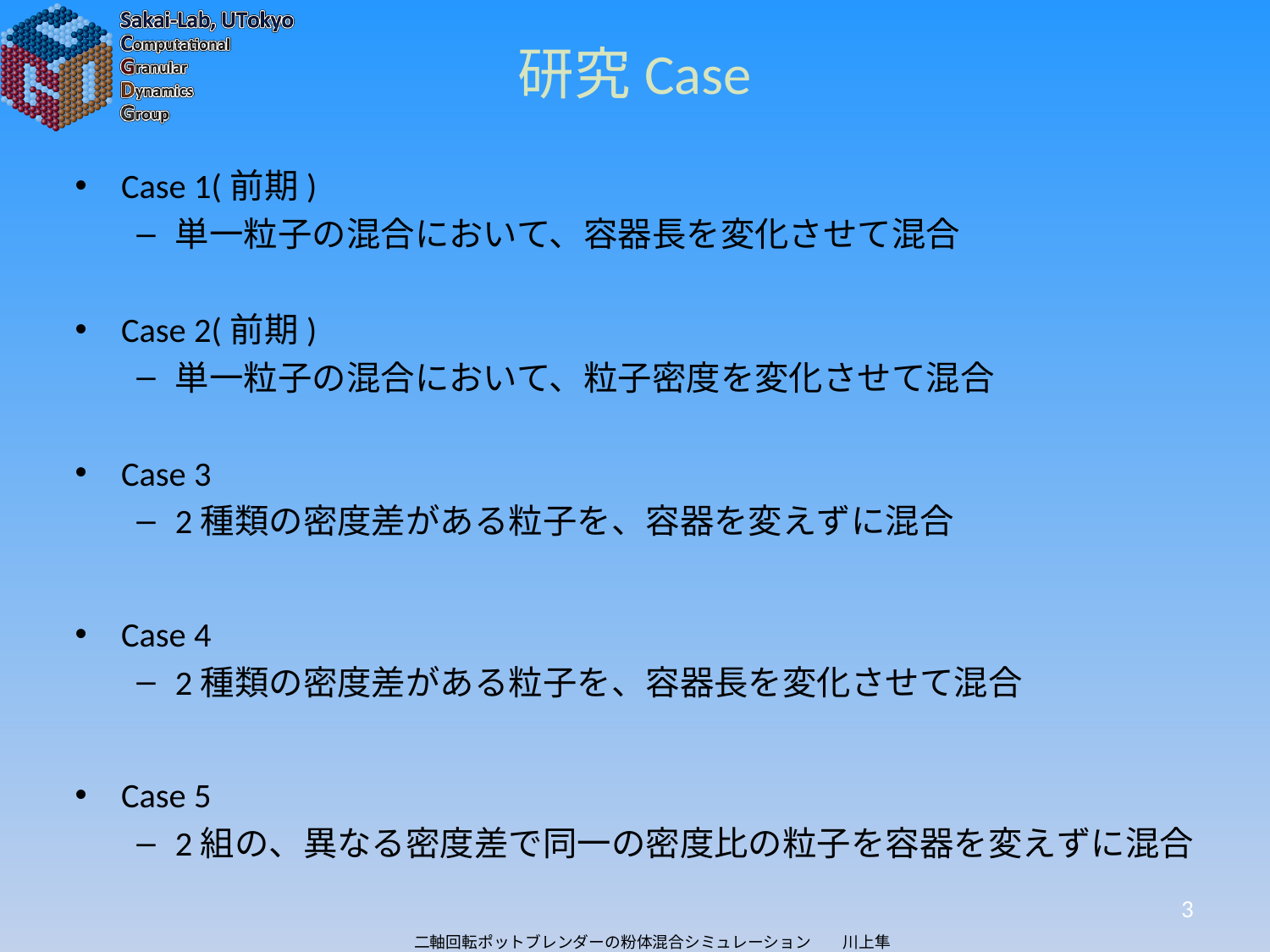

# 研究Case
Case 1(前期)
単一粒子の混合において、容器長を変化させて混合

Case 2(前期)
単一粒子の混合において、粒子密度を変化させて混合

Case 3
2種類の密度差がある粒子を、容器を変えずに混合

Case 4
2種類の密度差がある粒子を、容器長を変化させて混合

Case 5
2組の、異なる密度差で同一の密度比の粒子を容器を変えずに混合
3